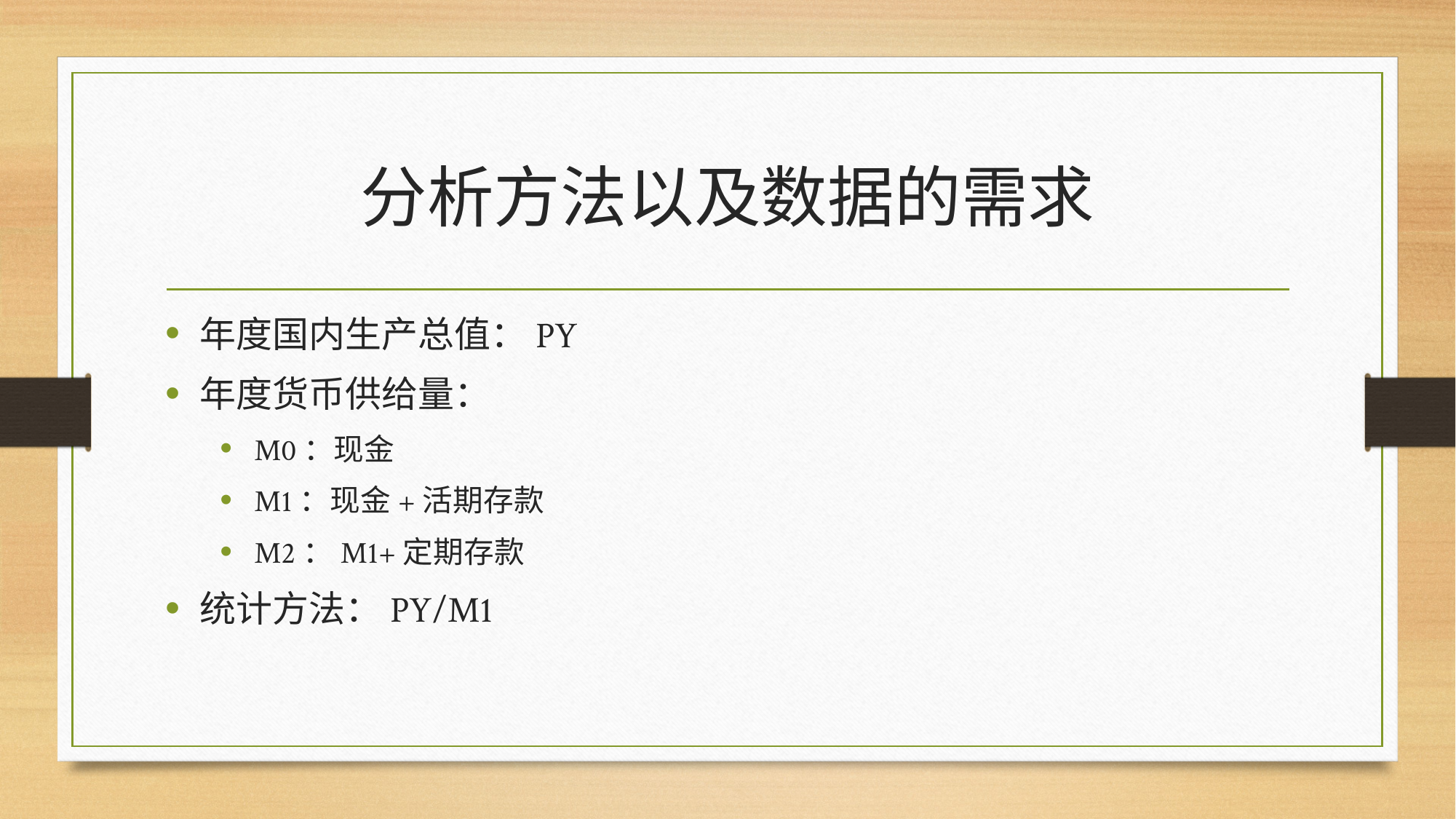

# 分析方法以及数据的需求
年度国内生产总值：PY
年度货币供给量：
M0：现金
M1：现金+活期存款
M2：M1+定期存款
统计方法：PY/M1